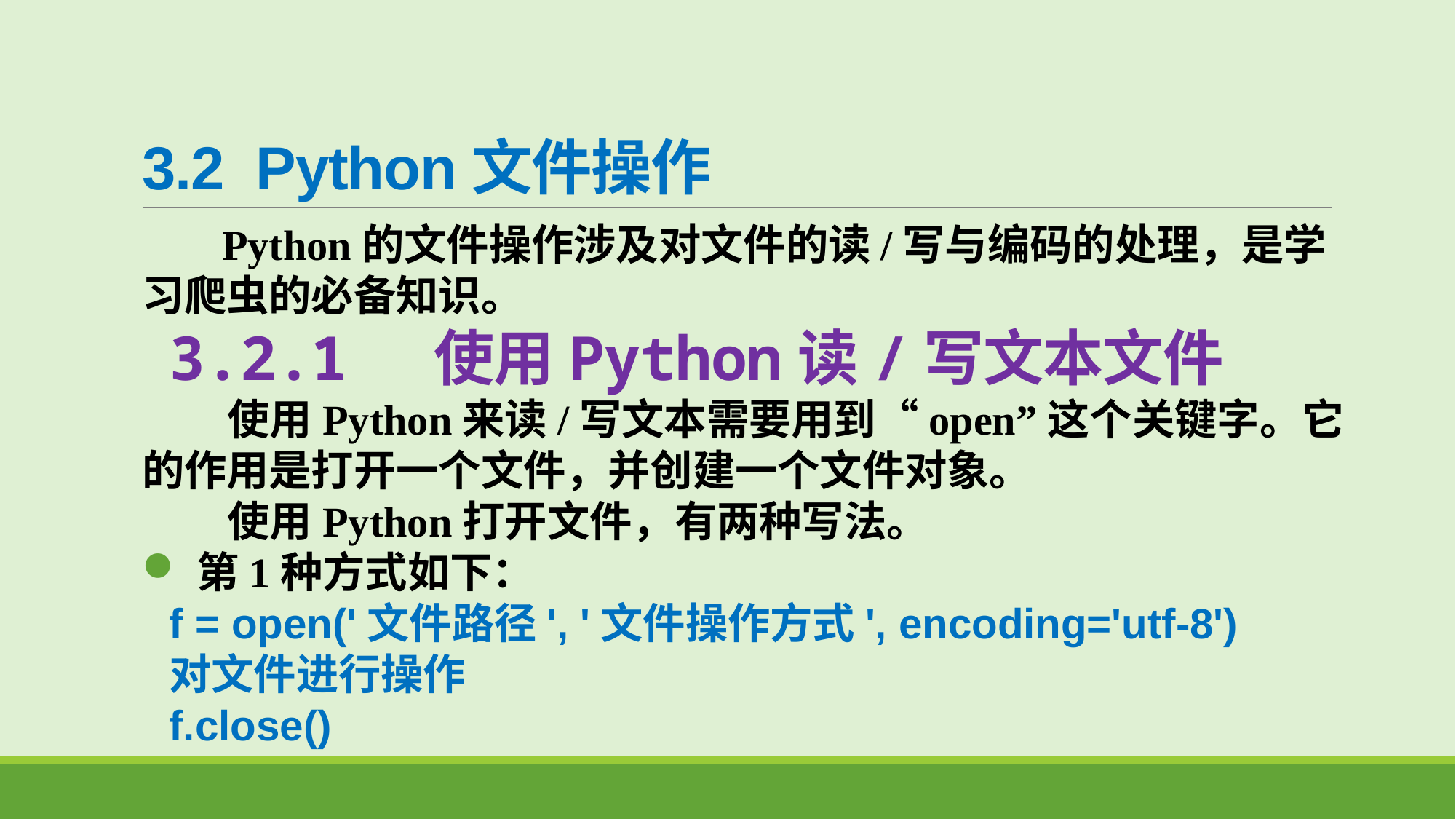

# 3.2  Python文件操作
     Python的文件操作涉及对文件的读/写与编码的处理，是学习爬虫的必备知识。
3.2.1  使用Python读/写文本文件
     使用Python来读/写文本需要用到“open”这个关键字。它的作用是打开一个文件，并创建一个文件对象。
     使用Python打开文件，有两种写法。
第1种方式如下：
f = open('文件路径', '文件操作方式', encoding='utf-8')
对文件进行操作
f.close()